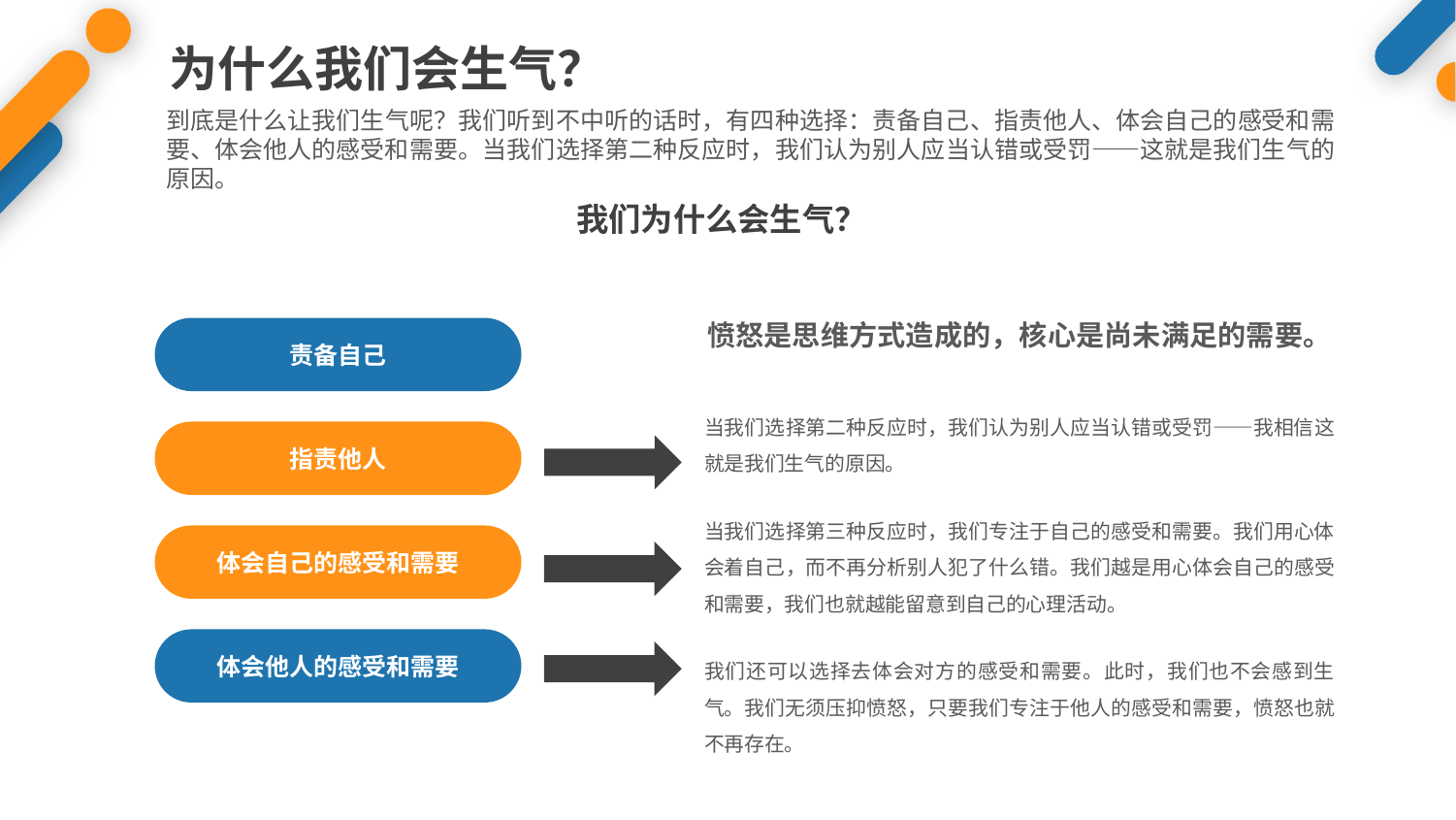

为什么我们会生气？
到底是什么让我们生气呢？我们听到不中听的话时，有四种选择：责备自己、指责他人、体会自己的感受和需要、体会他人的感受和需要。当我们选择第二种反应时，我们认为别人应当认错或受罚——这就是我们生气的原因。
我们为什么会生气？
责备自己
指责他人

体会自己的感受和需要

体会他人的感受和需要
当我们选择第二种反应时，我们认为别人应当认错或受罚——我相信这就是我们生气的原因。
当我们选择第三种反应时，我们专注于自己的感受和需要。我们用心体会着自己，而不再分析别人犯了什么错。我们越是用心体会自己的感受和需要，我们也就越能留意到自己的心理活动。

我们还可以选择去体会对方的感受和需要。此时，我们也不会感到生气。我们无须压抑愤怒，只要我们专注于他人的感受和需要，愤怒也就不再存在。
愤怒是思维方式造成的，核心是尚未满足的需要。